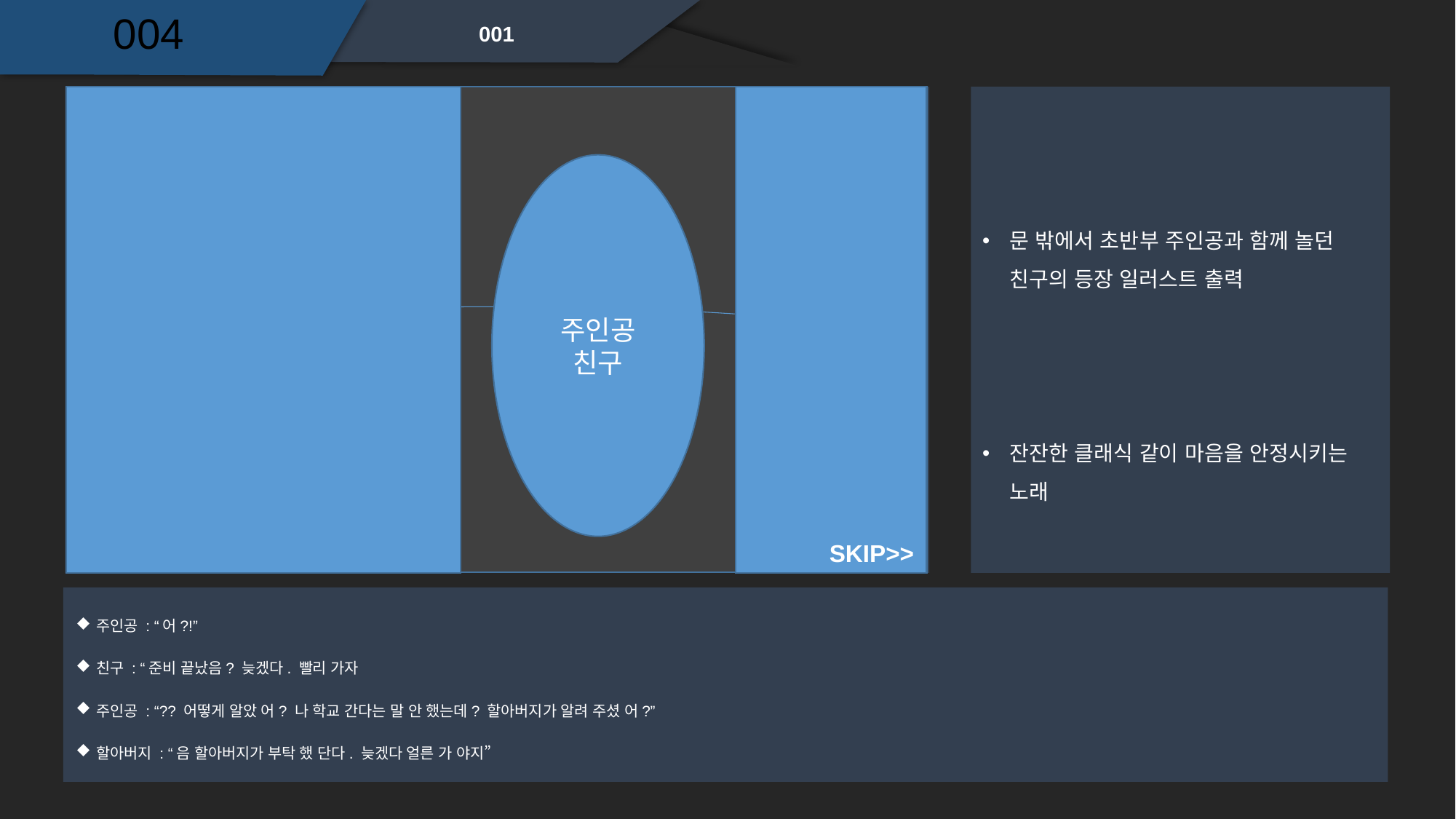

004
001

문 밖에서 초반부 주인공과 함께 놀던 친구의 등장 일러스트 출력
주인공
친구

잔잔한 클래식 같이 마음을 안정시키는 노래
SKIP>>
SKIP>>
주인공 : “어?!”
친구 : “준비 끝났음? 늦겠다. 빨리 가자
주인공 : “?? 어떻게 알았 어? 나 학교 간다는 말 안 했는데? 할아버지가 알려 주셨 어?”
할아버지 : “음 할아버지가 부탁 했 단다. 늦겠다 얼른 가 야지”